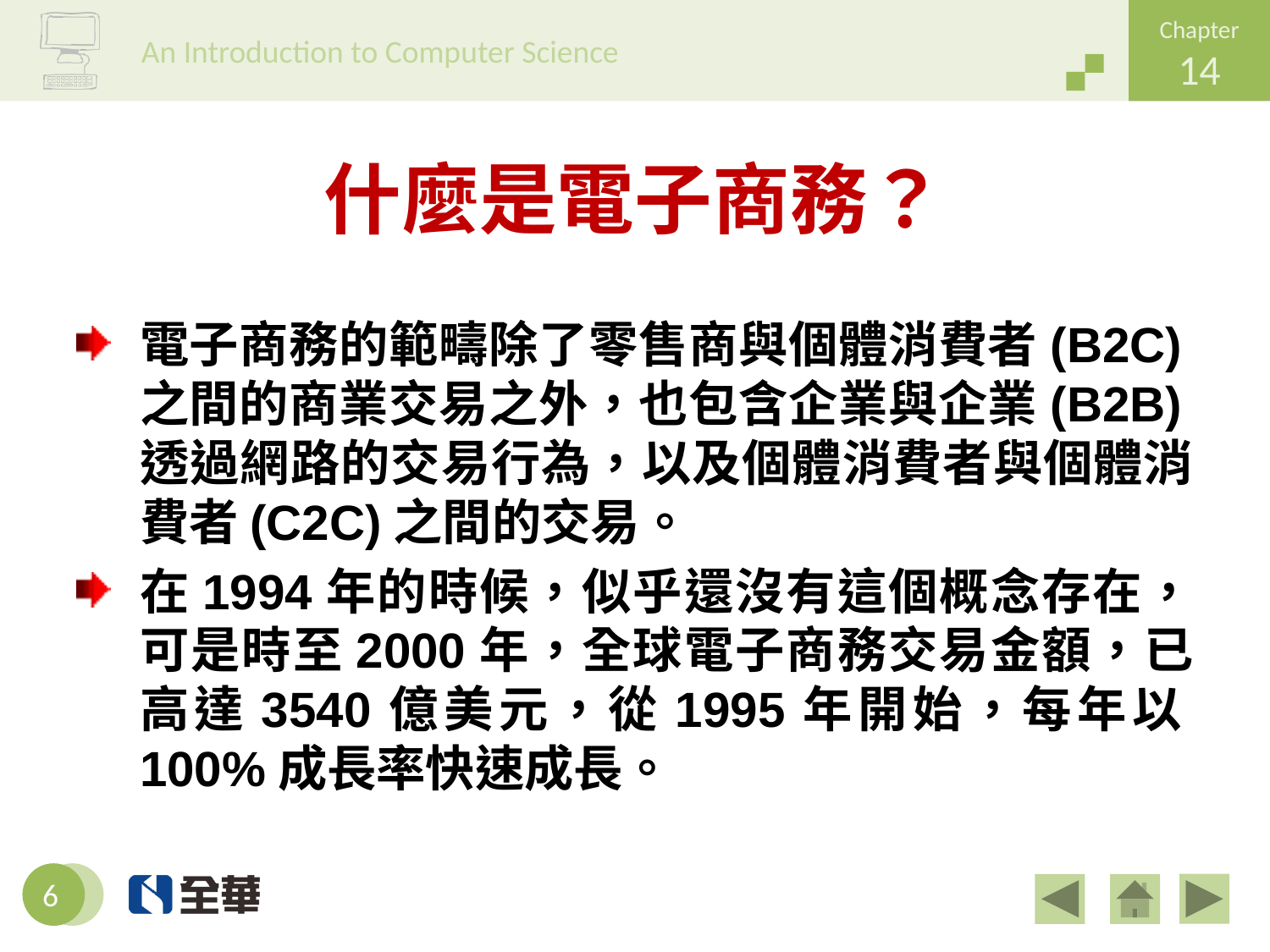

# 什麼是電子商務？
電子商務的範疇除了零售商與個體消費者(B2C)之間的商業交易之外，也包含企業與企業(B2B)透過網路的交易行為，以及個體消費者與個體消費者(C2C)之間的交易。
在1994年的時候，似乎還沒有這個概念存在，可是時至2000年，全球電子商務交易金額，已高達3540億美元，從1995年開始，每年以100%成長率快速成長。